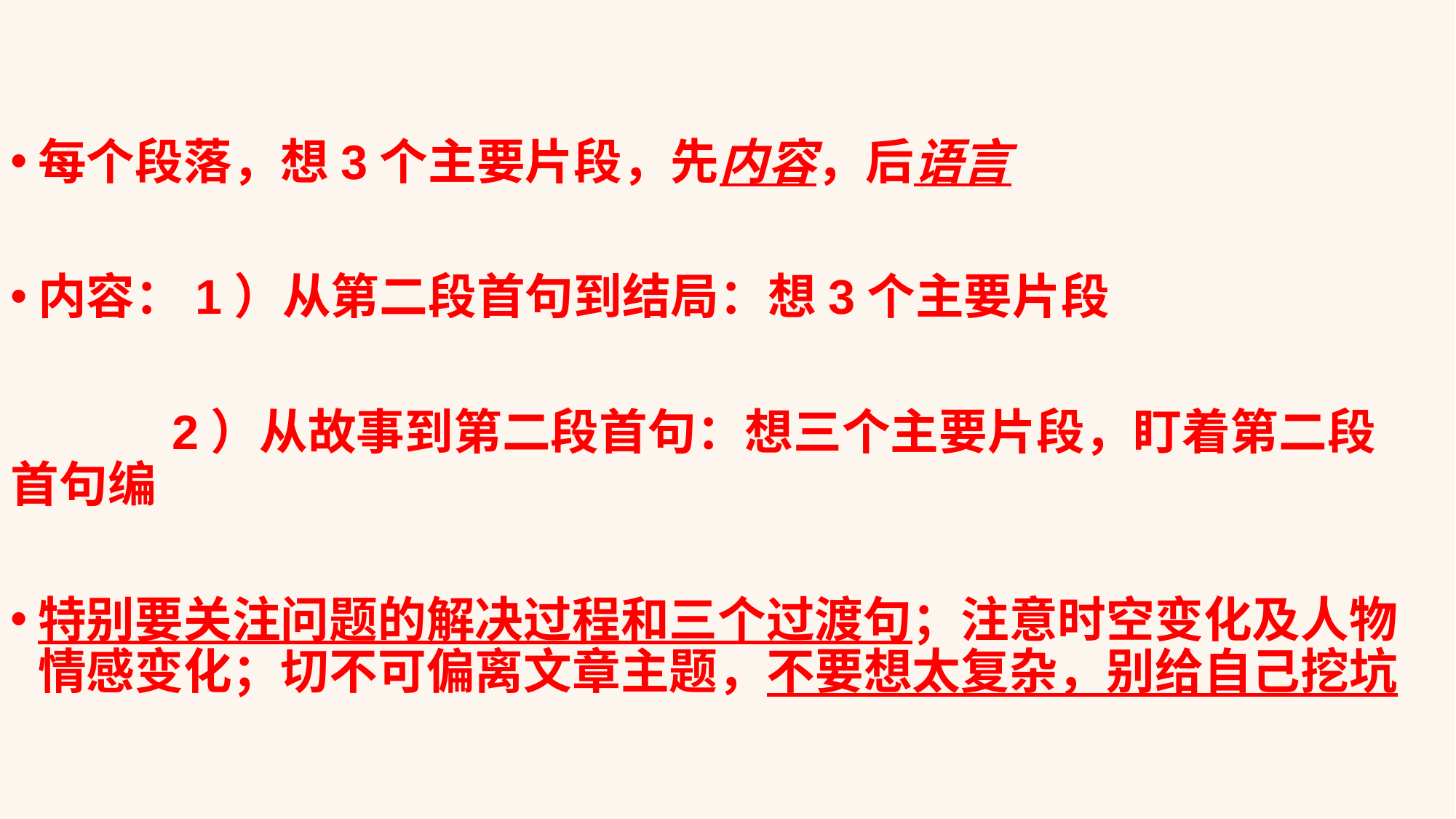

每个段落，想3个主要片段，先内容，后语言

内容：1）从第二段首句到结局：想3个主要片段

            2）从故事到第二段首句：想三个主要片段，盯着第二段首句编

特别要关注问题的解决过程和三个过渡句；注意时空变化及人物情感变化；切不可偏离文章主题，不要想太复杂，别给自己挖坑